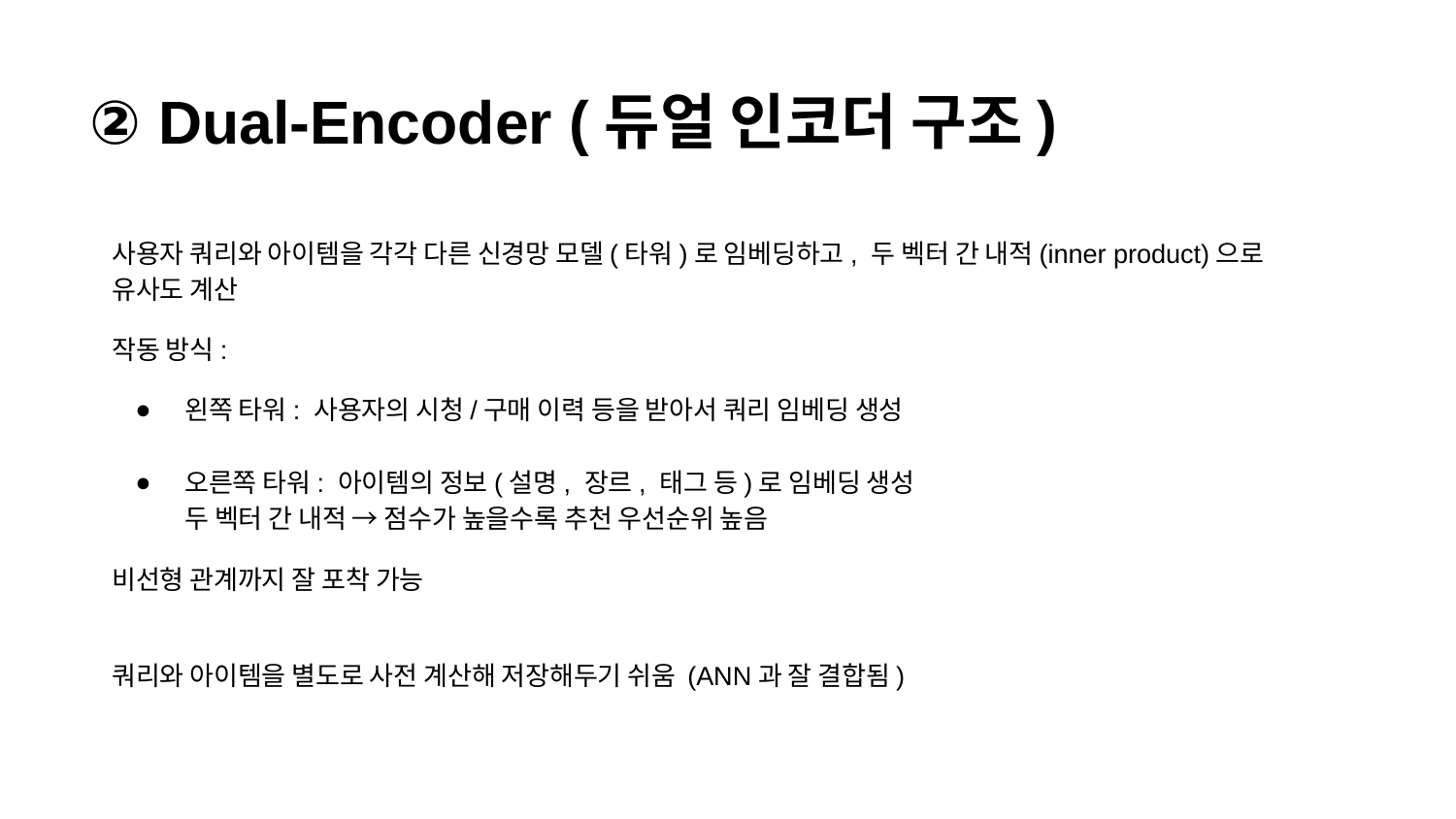

② Dual-Encoder (듀얼 인코더 구조)
사용자 쿼리와 아이템을 각각 다른 신경망 모델(타워)로 임베딩하고, 두 벡터 간 내적(inner product)으로 유사도 계산
작동 방식:
왼쪽 타워: 사용자의 시청/구매 이력 등을 받아서 쿼리 임베딩 생성
오른쪽 타워: 아이템의 정보(설명, 장르, 태그 등)로 임베딩 생성
두 벡터 간 내적 → 점수가 높을수록 추천 우선순위 높음
비선형 관계까지 잘 포착 가능
쿼리와 아이템을 별도로 사전 계산해 저장해두기 쉬움 (ANN과 잘 결합됨)